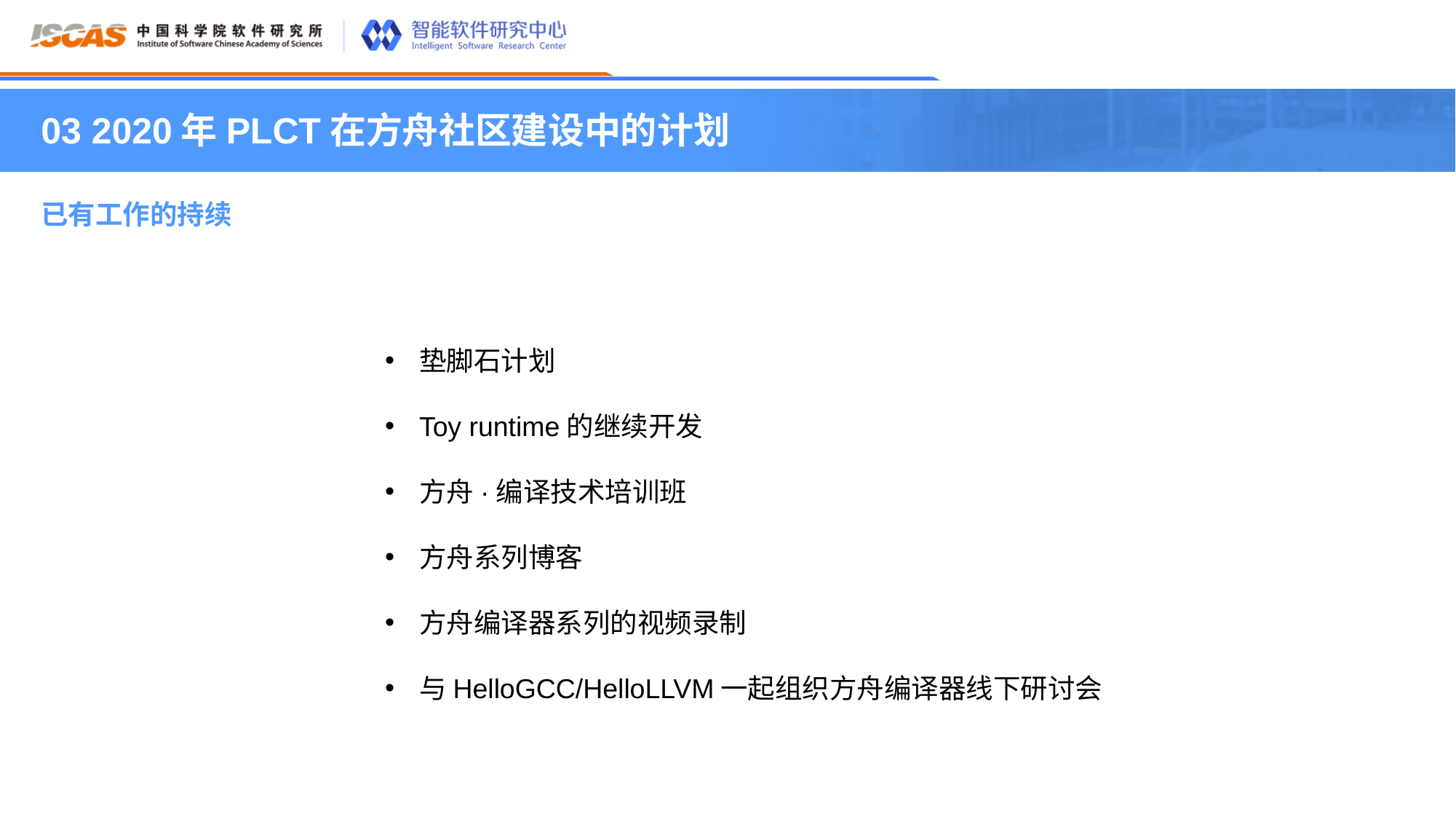

03 2020年PLCT在方舟社区建设中的计划
已有工作的持续
垫脚石计划

Toy runtime的继续开发

方舟·编译技术培训班

方舟系列博客

方舟编译器系列的视频录制

与HelloGCC/HelloLLVM一起组织方舟编译器线下研讨会